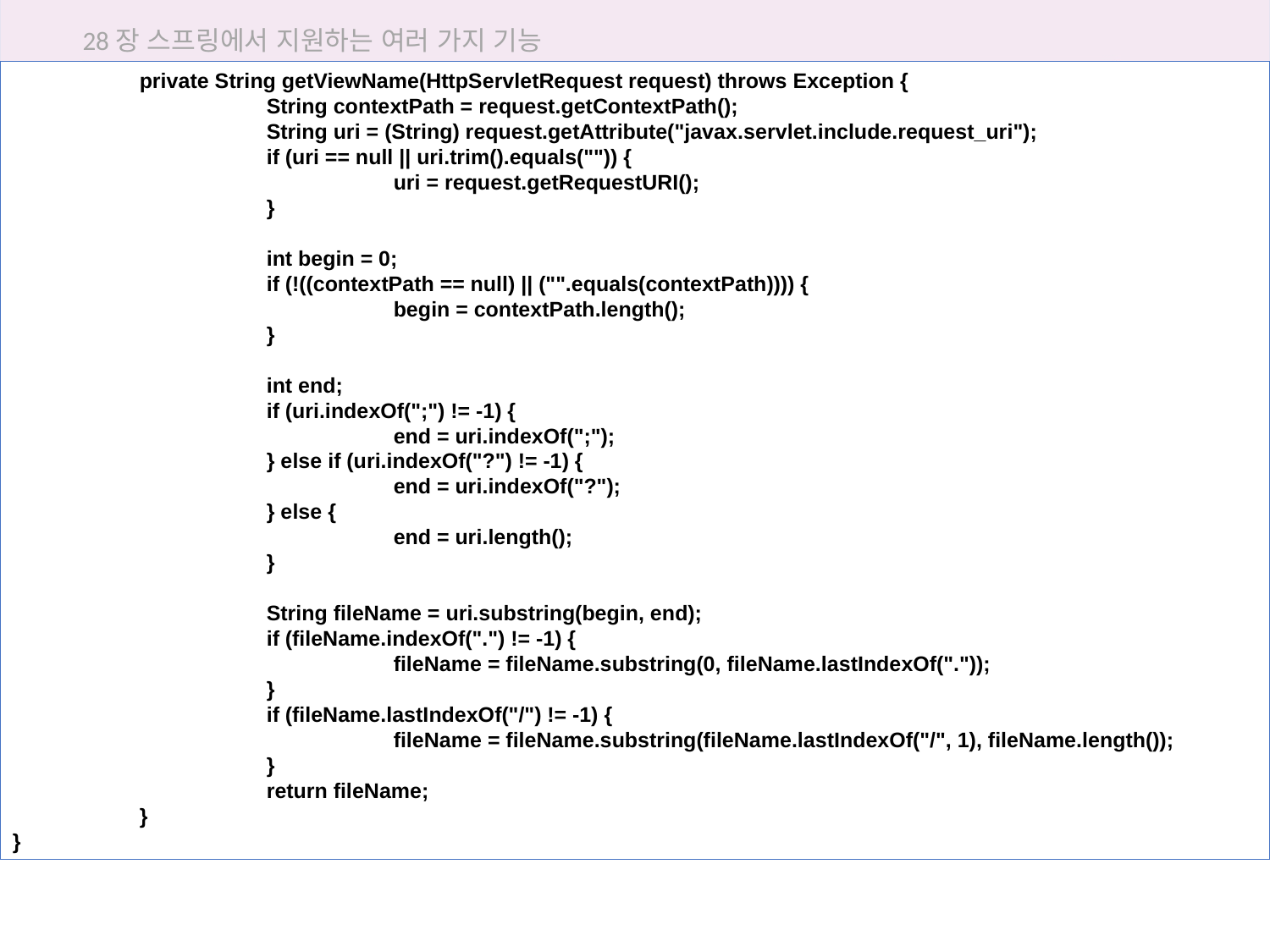

28장 스프링에서 지원하는 여러 가지 기능
	private String getViewName(HttpServletRequest request) throws Exception {
		String contextPath = request.getContextPath();
		String uri = (String) request.getAttribute("javax.servlet.include.request_uri");
		if (uri == null || uri.trim().equals("")) {
			uri = request.getRequestURI();
		}

		int begin = 0;
		if (!((contextPath == null) || ("".equals(contextPath)))) {
			begin = contextPath.length();
		}

		int end;
		if (uri.indexOf(";") != -1) {
			end = uri.indexOf(";");
		} else if (uri.indexOf("?") != -1) {
			end = uri.indexOf("?");
		} else {
			end = uri.length();
		}

		String fileName = uri.substring(begin, end);
		if (fileName.indexOf(".") != -1) {
			fileName = fileName.substring(0, fileName.lastIndexOf("."));
		}
		if (fileName.lastIndexOf("/") != -1) {
			fileName = fileName.substring(fileName.lastIndexOf("/", 1), fileName.length());
		}
		return fileName;
	}
}